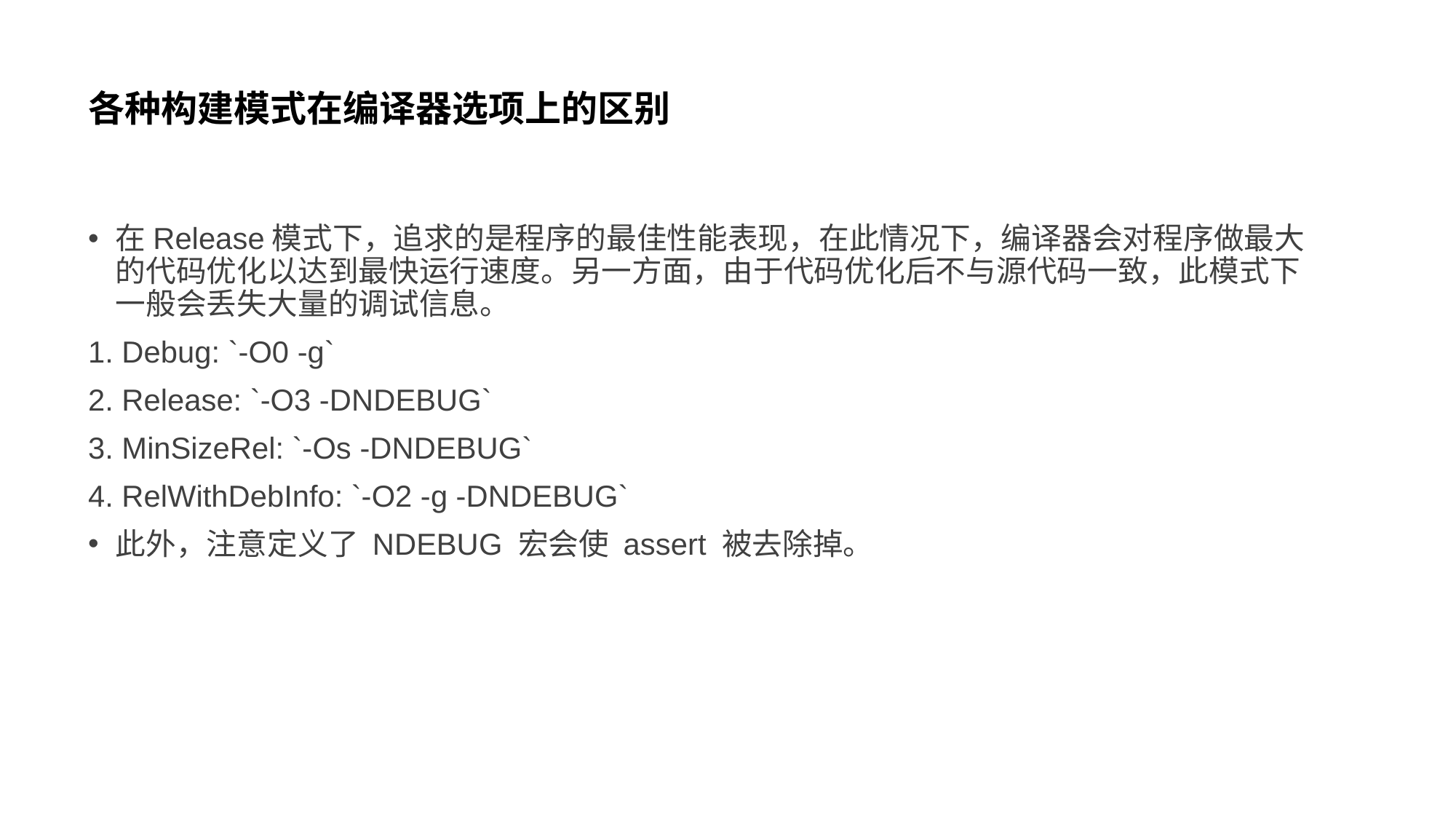

# 各种构建模式在编译器选项上的区别
在Release模式下，追求的是程序的最佳性能表现，在此情况下，编译器会对程序做最大的代码优化以达到最快运行速度。另一方面，由于代码优化后不与源代码一致，此模式下一般会丢失大量的调试信息。
1. Debug: `-O0 -g`
2. Release: `-O3 -DNDEBUG`
3. MinSizeRel: `-Os -DNDEBUG`
4. RelWithDebInfo: `-O2 -g -DNDEBUG`
此外，注意定义了 NDEBUG 宏会使 assert 被去除掉。